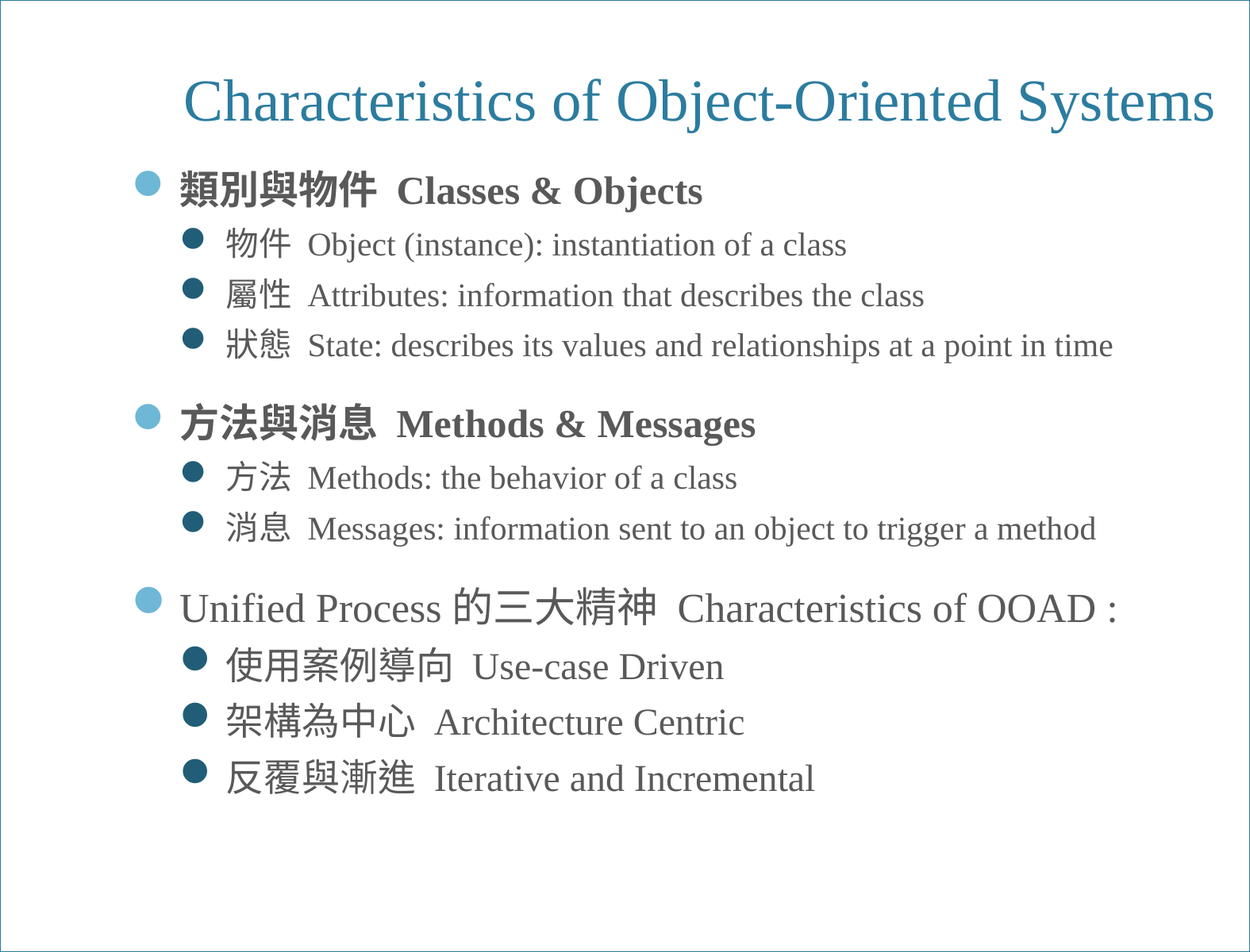

Characteristics of Object-Oriented Systems
類別與物件 Classes & Objects
物件 Object (instance): instantiation of a class
屬性 Attributes: information that describes the class
狀態 State: describes its values and relationships at a point in time
方法與消息 Methods & Messages
方法 Methods: the behavior of a class
消息 Messages: information sent to an object to trigger a method
Unified Process的三大精神 Characteristics of OOAD :
使用案例導向 Use-case Driven
架構為中心 Architecture Centric
反覆與漸進 Iterative and Incremental